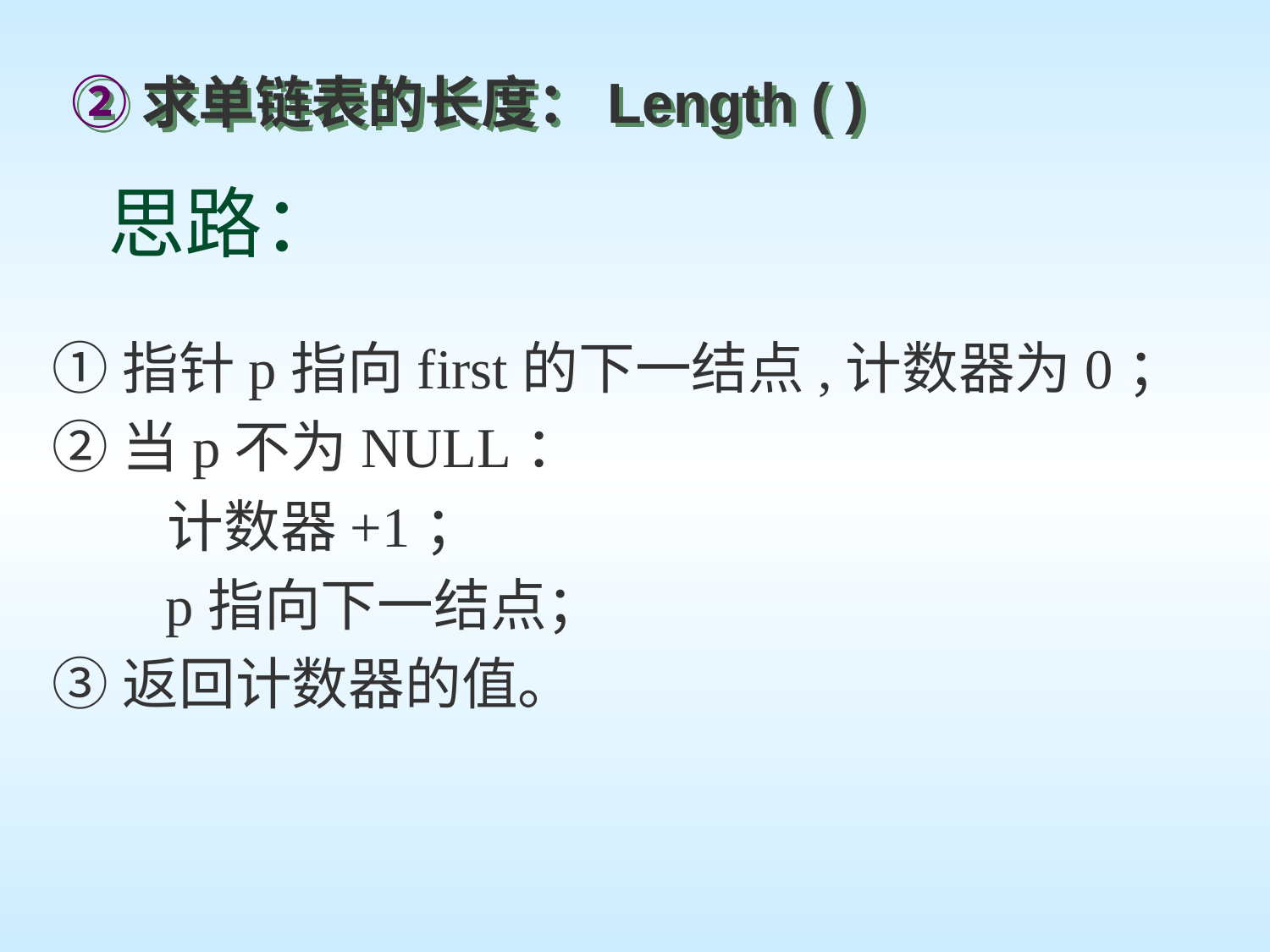

②求单链表的长度：Length ( )
# 思路：
①指针p指向first的下一结点,计数器为0；
②当p不为NULL：
        计数器+1；
        p指向下一结点；
③返回计数器的值。